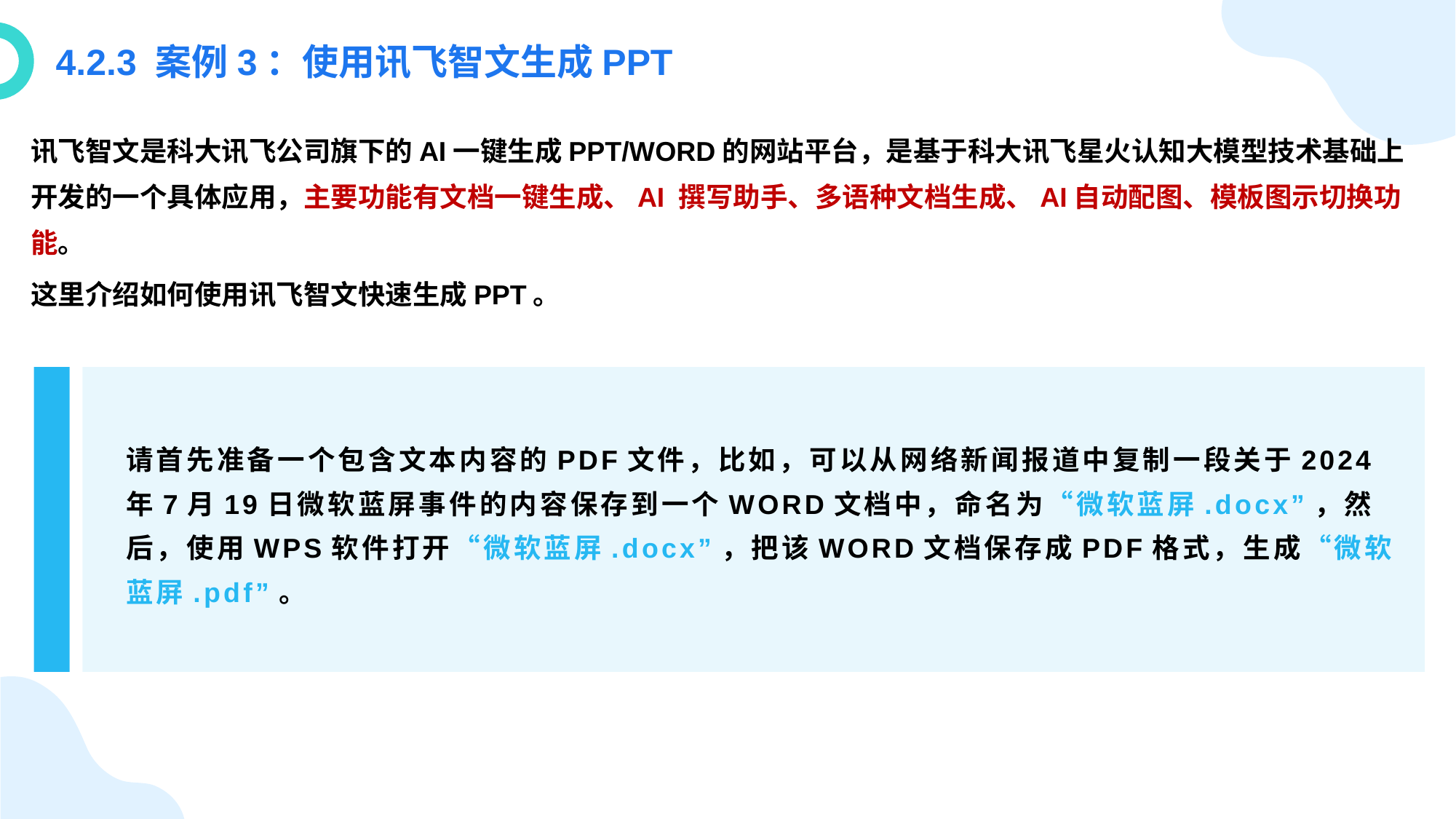

4.2.3 案例3：使用讯飞智文生成PPT

讯飞智文是科大讯飞公司旗下的AI一键生成PPT/WORD的网站平台，是基于科大讯飞星火认知大模型技术基础上开发的一个具体应用，主要功能有文档一键生成、AI 撰写助手、多语种文档生成、AI自动配图、模板图示切换功能。
这里介绍如何使用讯飞智文快速生成PPT。

请首先准备一个包含文本内容的PDF文件，比如，可以从网络新闻报道中复制一段关于2024年7月19日微软蓝屏事件的内容保存到一个WORD文档中，命名为“微软蓝屏.docx”，然后，使用WPS软件打开“微软蓝屏.docx”，把该WORD文档保存成PDF格式，生成“微软蓝屏.pdf”。